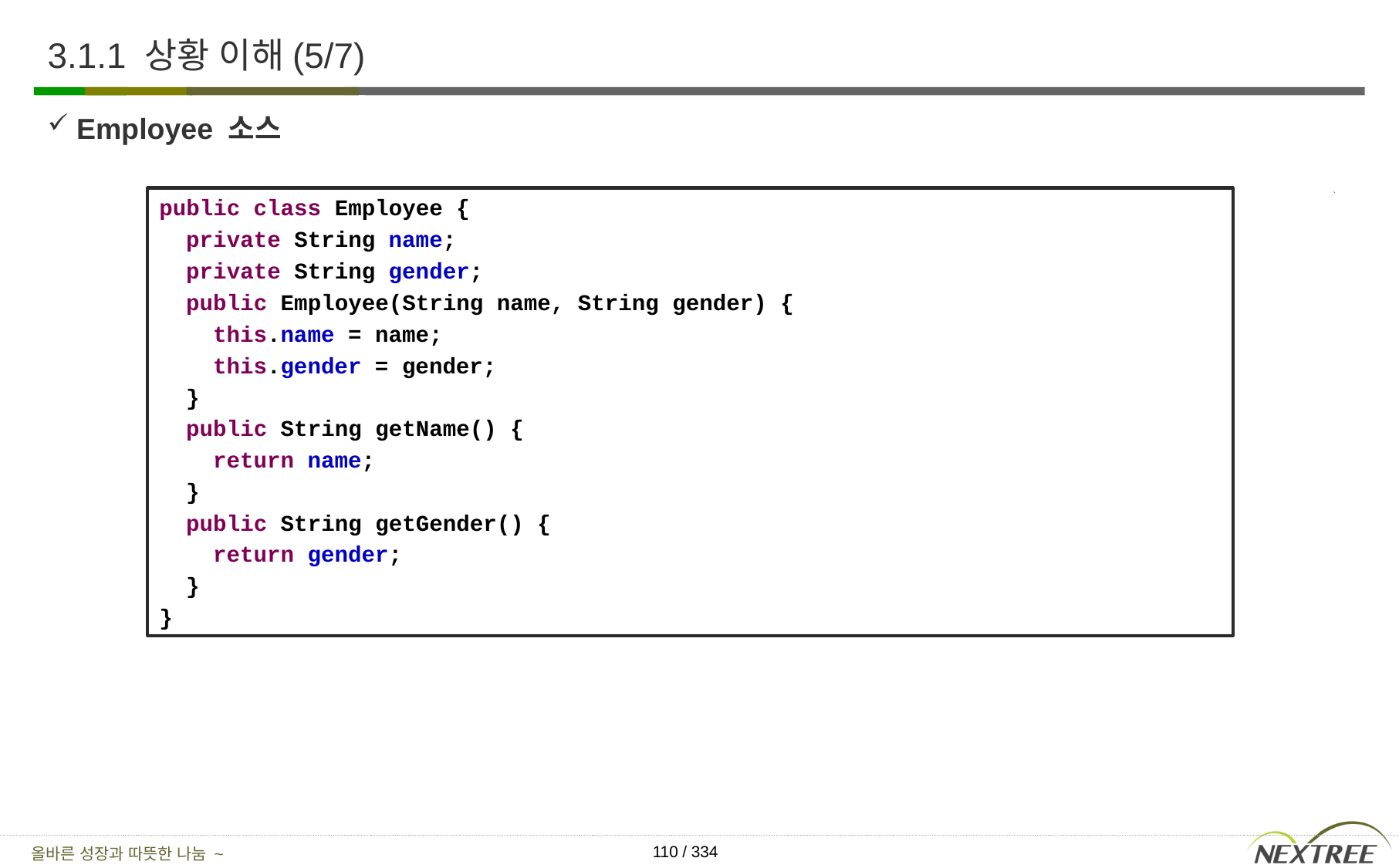

# 3.1.1 상황 이해(5/7)
Employee 소스
public class Employee {
  private String name;
  private String gender;
  public Employee(String name, String gender) {
    this.name = name;
    this.gender = gender;
  }
  public String getName() {
    return name;
  }
  public String getGender() {
    return gender;
  }
}